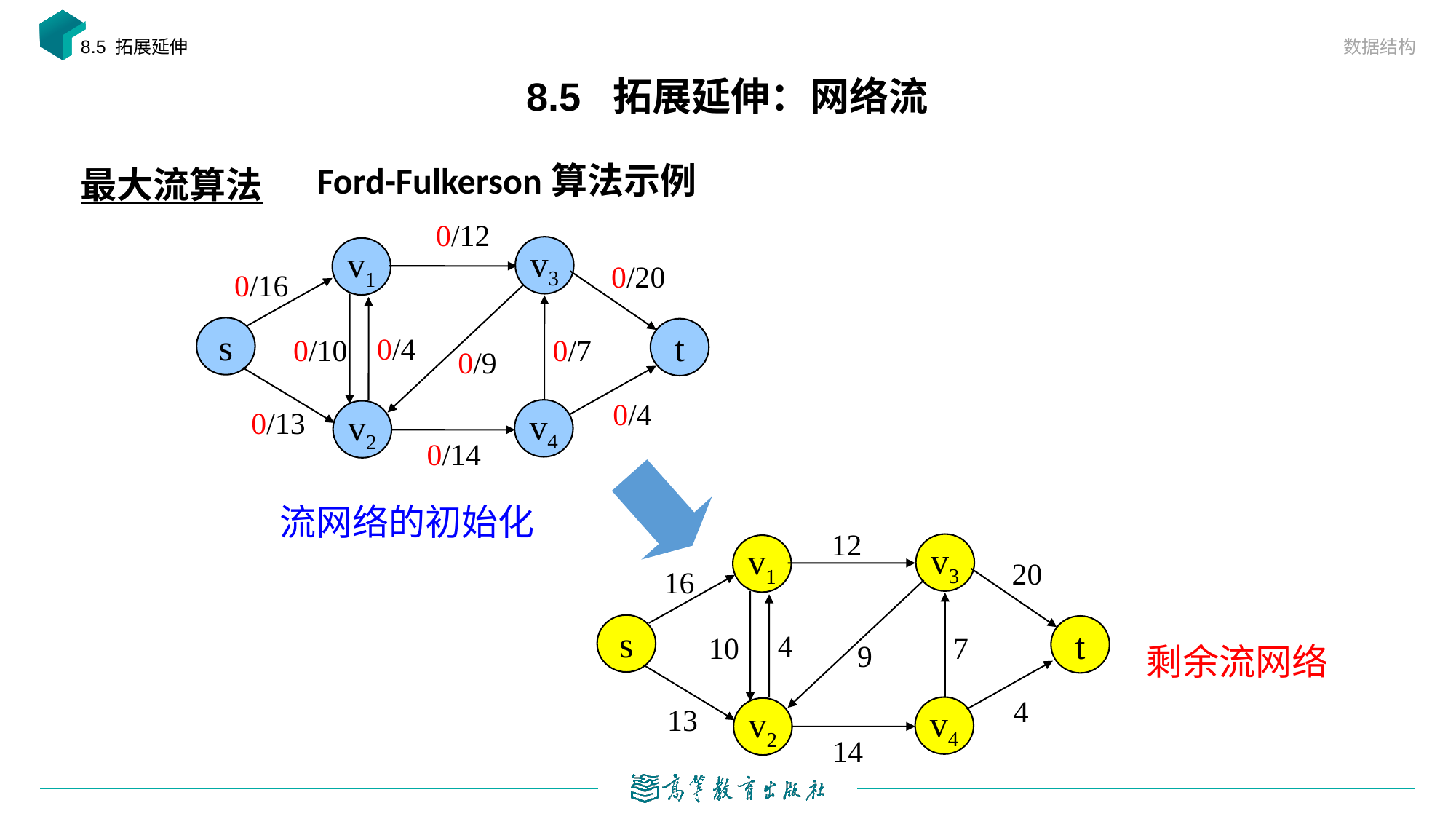

数据结构
8.5 拓展延伸
# 8.5  拓展延伸：网络流
最大流算法

Ford-Fulkerson算法示例
0/12
v3
v1
0/20
0/16

s
t
0/4
0/10
0/7
0/9

0/4
0/13
v4
v2
0/14

流网络的初始化
12
v3
v1
20
16

s
t
4
10
7
9
剩余流网络

4
13
v4
v2

14